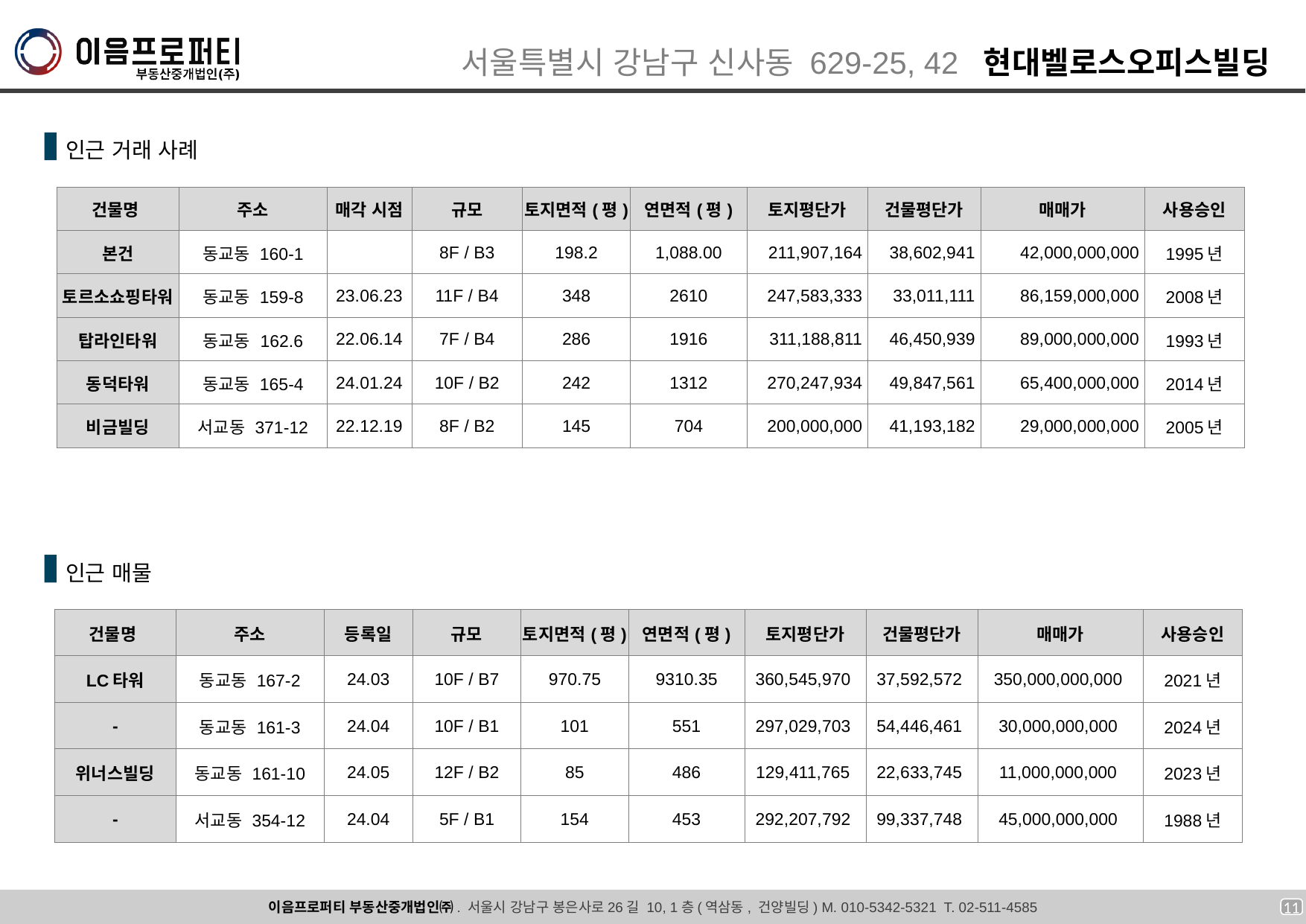

인근 거래 사례
| 건물명 | 주소 | 매각 시점 | 규모 | 토지면적(평) | 연면적(평) | 토지평단가 | 건물평단가 | 매매가 | 사용승인 |
| --- | --- | --- | --- | --- | --- | --- | --- | --- | --- |
| 본건 | 동교동 160-1 |  | 8F / B3 | 198.2 | 1,088.00 | 211,907,164 | 38,602,941 | 42,000,000,000 | 1995년 |
| 토르소쇼핑타워 | 동교동 159-8 | 23.06.23 | 11F / B4 | 348 | 2610 | 247,583,333 | 33,011,111 | 86,159,000,000 | 2008년 |
| 탑라인타워 | 동교동 162.6 | 22.06.14 | 7F / B4 | 286 | 1916 | 311,188,811 | 46,450,939 | 89,000,000,000 | 1993년 |
| 동덕타워 | 동교동 165-4 | 24.01.24 | 10F / B2 | 242 | 1312 | 270,247,934 | 49,847,561 | 65,400,000,000 | 2014년 |
| 비금빌딩 | 서교동 371-12 | 22.12.19 | 8F / B2 | 145 | 704 | 200,000,000 | 41,193,182 | 29,000,000,000 | 2005년 |

인근 매물
| 건물명 | 주소 | 등록일 | 규모 | 토지면적(평) | 연면적(평) | 토지평단가 | 건물평단가 | 매매가 | 사용승인 |
| --- | --- | --- | --- | --- | --- | --- | --- | --- | --- |
| LC타워 | 동교동 167-2 | 24.03 | 10F / B7 | 970.75 | 9310.35 | 360,545,970 | 37,592,572 | 350,000,000,000 | 2021년 |
| - | 동교동 161-3 | 24.04 | 10F / B1 | 101 | 551 | 297,029,703 | 54,446,461 | 30,000,000,000 | 2024년 |
| 위너스빌딩 | 동교동 161-10 | 24.05 | 12F / B2 | 85 | 486 | 129,411,765 | 22,633,745 | 11,000,000,000 | 2023년 |
| - | 서교동 354-12 | 24.04 | 5F / B1 | 154 | 453 | 292,207,792 | 99,337,748 | 45,000,000,000 | 1988년 |